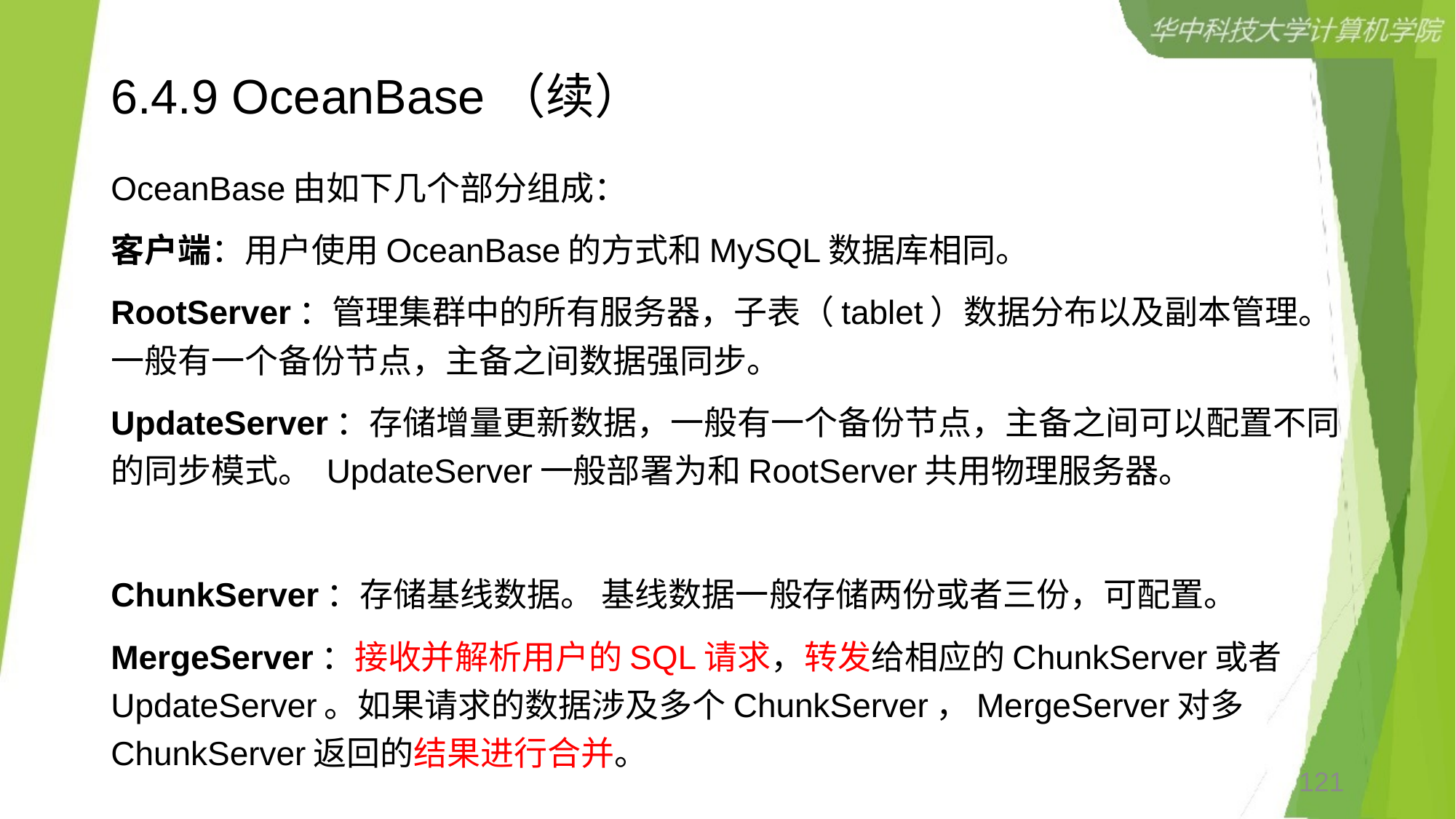

# 6.4.9 OceanBase（续）
OceanBase由如下几个部分组成：
客户端：用户使用OceanBase的方式和MySQL数据库相同。
RootServer：管理集群中的所有服务器，子表（tablet）数据分布以及副本管理。一般有一个备份节点，主备之间数据强同步。
UpdateServer：存储增量更新数据，一般有一个备份节点，主备之间可以配置不同的同步模式。 UpdateServer一般部署为和RootServer共用物理服务器。

ChunkServer：存储基线数据。 基线数据一般存储两份或者三份，可配置。
MergeServer：接收并解析用户的SQL请求，转发给相应的ChunkServer或者UpdateServer。如果请求的数据涉及多个ChunkServer，MergeServer对多ChunkServer返回的结果进行合并。
121